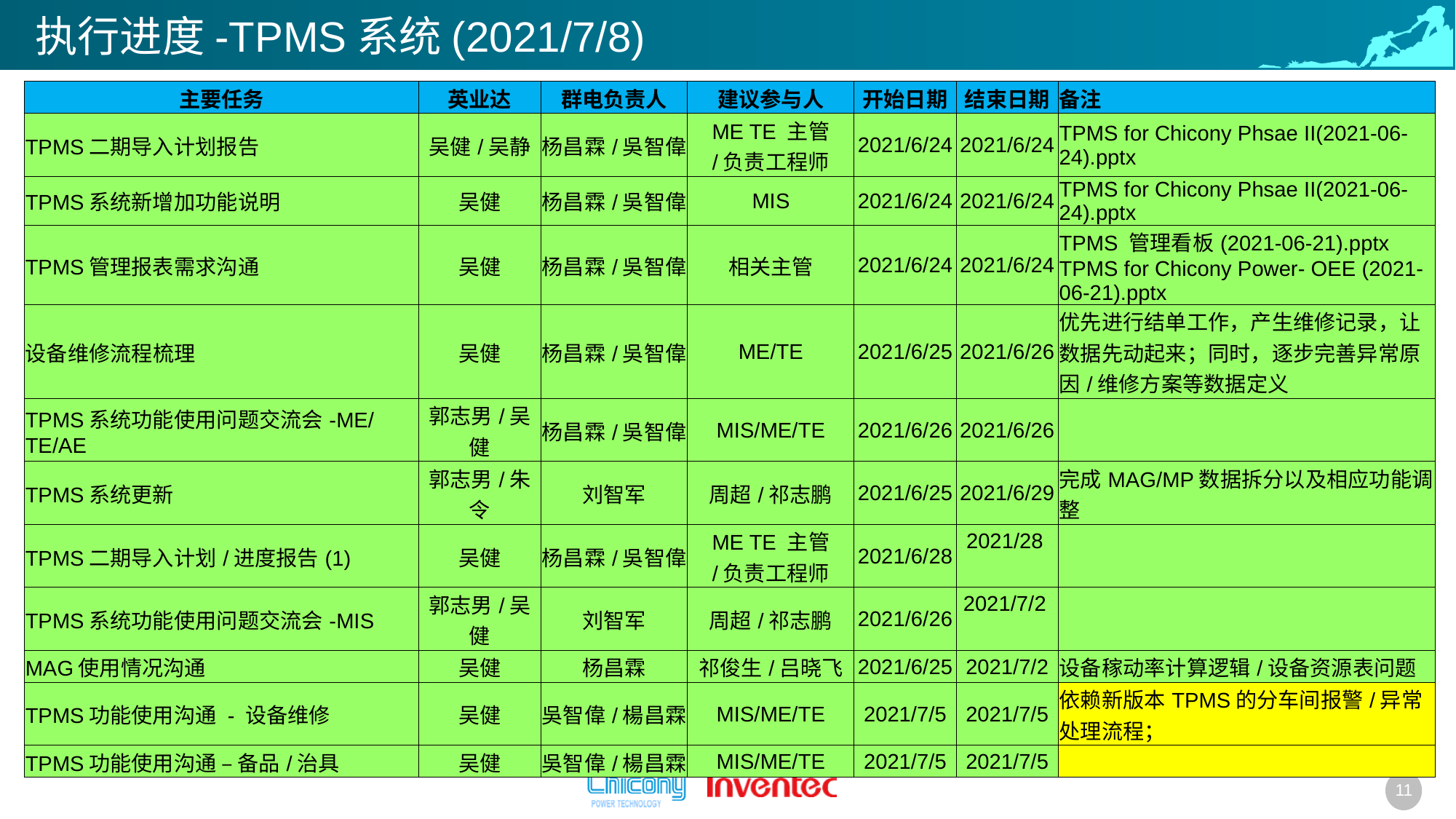

# 执行进度-TPMS系统(2021/7/8)
| 主要任务 | 英业达 | 群电负责人 | 建议参与人 | 开始日期 | 结束日期 | 备注 |
| --- | --- | --- | --- | --- | --- | --- |
| TPMS二期导入计划报告 | 吴健/吴静 | 杨昌霖/吳智偉 | ME TE 主管 /负责工程师 | 2021/6/24 | 2021/6/24 | TPMS for Chicony Phsae II(2021-06-24).pptx |
| TPMS系统新增加功能说明 | 吴健 | 杨昌霖/吳智偉 | MIS | 2021/6/24 | 2021/6/24 | TPMS for Chicony Phsae II(2021-06-24).pptx |
| TPMS管理报表需求沟通 | 吴健 | 杨昌霖/吳智偉 | 相关主管 | 2021/6/24 | 2021/6/24 | TPMS 管理看板(2021-06-21).pptx TPMS for Chicony Power- OEE (2021-06-21).pptx |
| 设备维修流程梳理 | 吴健 | 杨昌霖/吳智偉 | ME/TE | 2021/6/25 | 2021/6/26 | 优先进行结单工作，产生维修记录，让数据先动起来；同时，逐步完善异常原因/维修方案等数据定义 |
| TPMS系统功能使用问题交流会-ME/TE/AE | 郭志男/吴健 | 杨昌霖/吳智偉 | MIS/ME/TE | 2021/6/26 | 2021/6/26 |  |
| TPMS系统更新 | 郭志男/朱令 | 刘智军 | 周超/祁志鹏 | 2021/6/25 | 2021/6/29 | 完成MAG/MP数据拆分以及相应功能调整 |
| TPMS二期导入计划/进度报告(1) | 吴健 | 杨昌霖/吳智偉 | ME TE 主管 /负责工程师 | 2021/6/28 | 2021/28 |  |
| TPMS系统功能使用问题交流会-MIS | 郭志男/吴健 | 刘智军 | 周超/祁志鹏 | 2021/6/26 | 2021/7/2 |  |
| MAG使用情况沟通 | 吴健 | 杨昌霖 | 祁俊生/吕晓飞 | 2021/6/25 | 2021/7/2 | 设备稼动率计算逻辑/设备资源表问题 |
| TPMS功能使用沟通 - 设备维修 | 吴健 | 吳智偉/楊昌霖 | MIS/ME/TE | 2021/7/5 | 2021/7/5 | 依赖新版本TPMS的分车间报警/异常处理流程； |
| TPMS功能使用沟通 – 备品/治具 | 吴健 | 吳智偉/楊昌霖 | MIS/ME/TE | 2021/7/5 | 2021/7/5 |  |